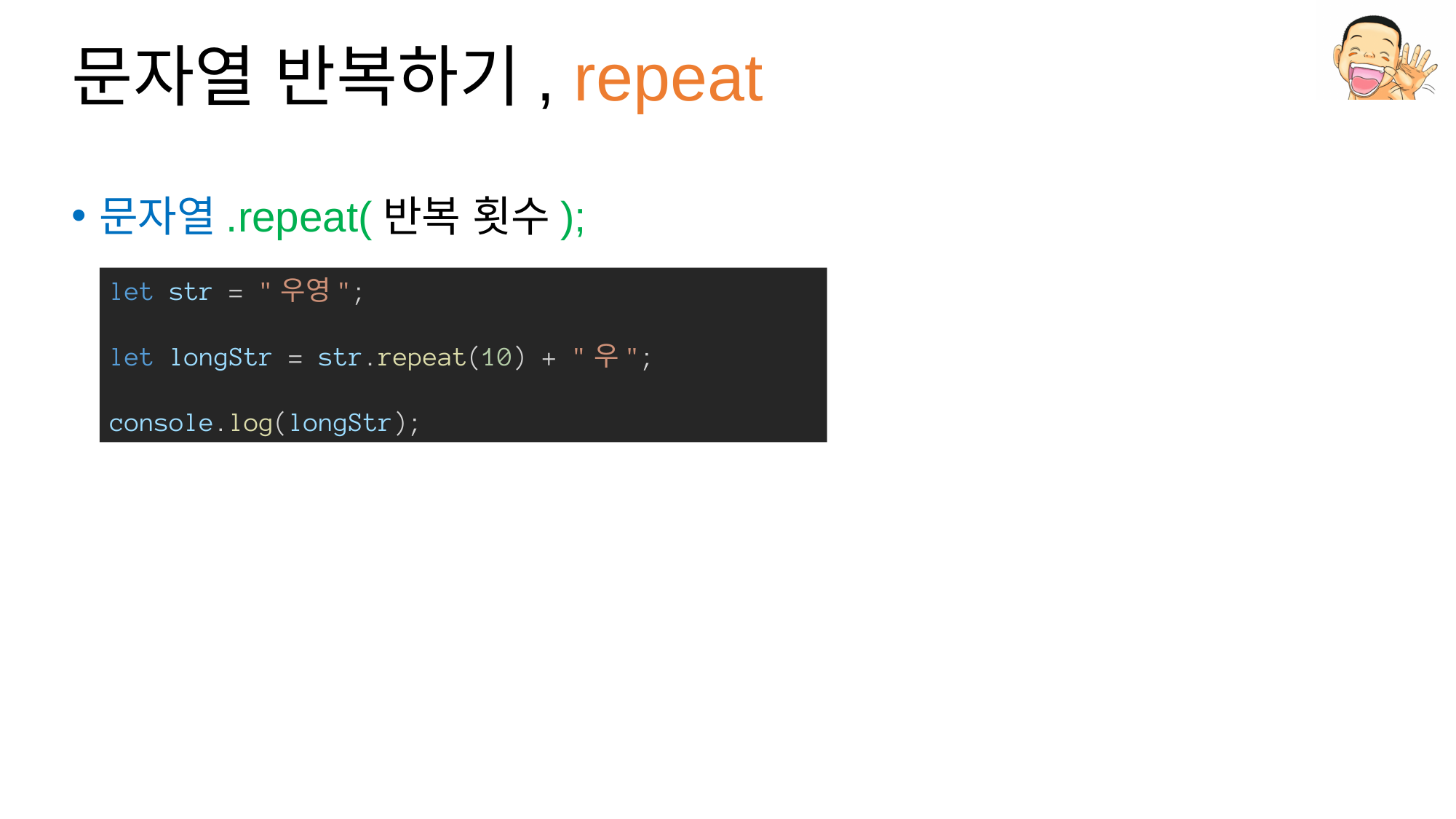

# 문자열 반복하기, repeat
문자열.repeat(반복 횟수);
let str = "우영";
let longStr = str.repeat(10) + "우";
console.log(longStr);